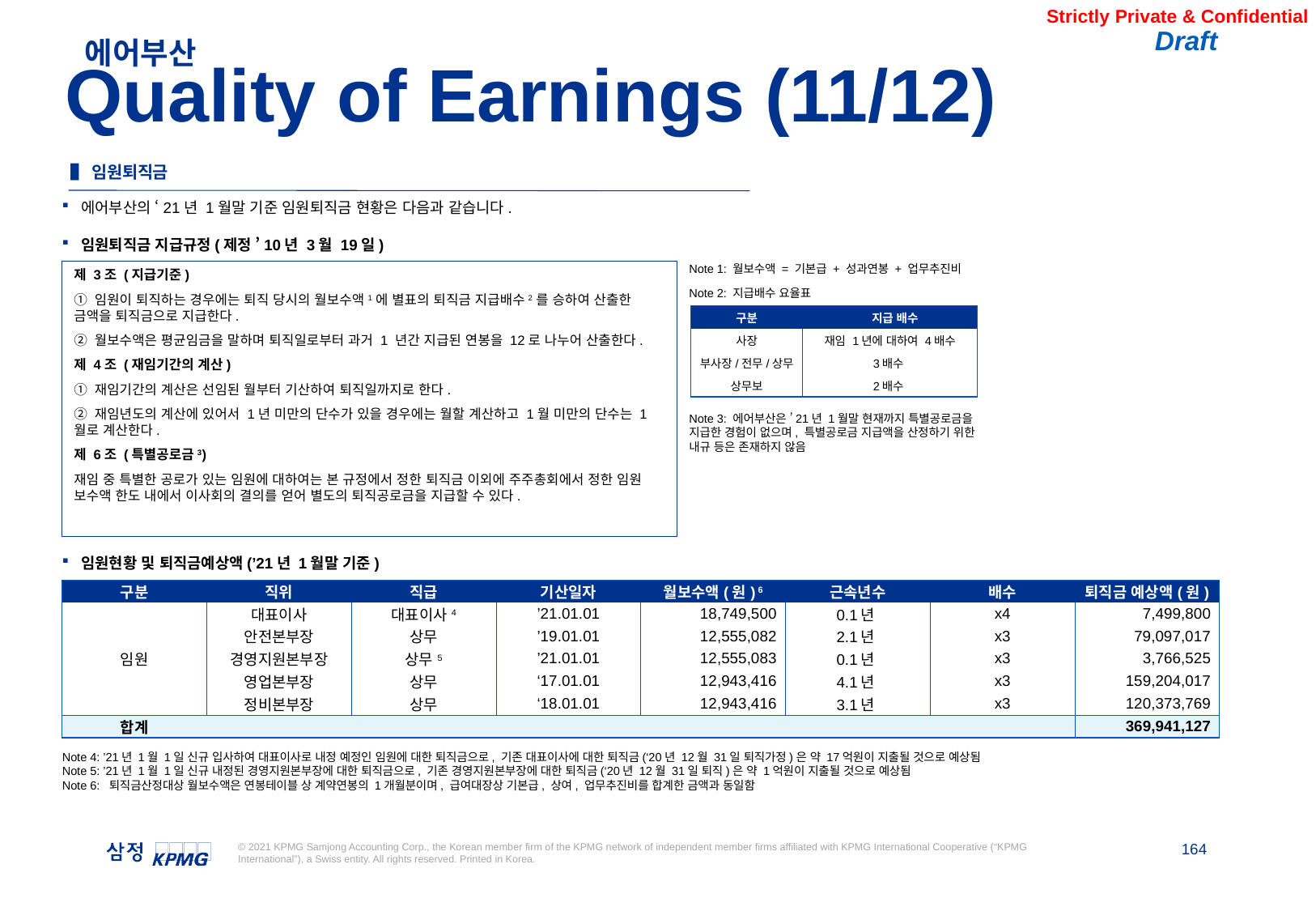

에어부산
Quality of Earnings (11/12)
▌임원퇴직금

에어부산의 ‘21년 1월말 기준 임원퇴직금 현황은 다음과 같습니다.
임원퇴직금 지급규정(제정 ’10년 3월 19일)
Note 1: 월보수액 = 기본급 + 성과연봉 + 업무추진비
Note 2: 지급배수 요율표

Note 3: 에어부산은 ’21년 1월말 현재까지 특별공로금을 지급한 경험이 없으며, 특별공로금 지급액을 산정하기 위한 내규 등은 존재하지 않음

제 3조 (지급기준)
① 임원이 퇴직하는 경우에는 퇴직 당시의 월보수액1에 별표의 퇴직금 지급배수2를 승하여 산출한 금액을 퇴직금으로 지급한다.
② 월보수액은 평균임금을 말하며 퇴직일로부터 과거 1 년간 지급된 연봉을 12로 나누어 산출한다.
제 4조 (재임기간의 계산)
① 재임기간의 계산은 선임된 월부터 기산하여 퇴직일까지로 한다.
② 재임년도의 계산에 있어서 1년 미만의 단수가 있을 경우에는 월할 계산하고 1월 미만의 단수는 1월로 계산한다.
제 6조 (특별공로금3)
재임 중 특별한 공로가 있는 임원에 대하여는 본 규정에서 정한 퇴직금 이외에 주주총회에서 정한 임원 보수액 한도 내에서 이사회의 결의를 얻어 별도의 퇴직공로금을 지급할 수 있다.
| 구분 | 지급 배수 |
| --- | --- |
| 사장 | 재임 1년에 대하여 4배수 |
| 부사장/전무/상무 | 3배수 |
| 상무보 | 2배수 |
임원현황 및 퇴직금예상액(’21년 1월말 기준)
| 구분 | 직위 | 직급 | 기산일자 | 월보수액(원) 6 | 근속년수 | 배수 | 퇴직금 예상액(원) |
| --- | --- | --- | --- | --- | --- | --- | --- |
| 임원 | 대표이사 | 대표이사4 | ’21.01.01 | 18,749,500 | 0.1년 | x4 | 7,499,800 |
|  | 안전본부장 | 상무 | ’19.01.01 | 12,555,082 | 2.1년 | x3 | 79,097,017 |
|  | 경영지원본부장 | 상무5 | ’21.01.01 | 12,555,083 | 0.1년 | x3 | 3,766,525 |
|  | 영업본부장 | 상무 | ‘17.01.01 | 12,943,416 | 4.1년 | x3 | 159,204,017 |
|  | 정비본부장 | 상무 | ‘18.01.01 | 12,943,416 | 3.1년 | x3 | 120,373,769 |
| 합계 |  |  |  |  |  |  | 369,941,127 |
Note 4: ’21년 1월 1일 신규 입사하여 대표이사로 내정 예정인 임원에 대한 퇴직금으로, 기존 대표이사에 대한 퇴직금(‘20년 12월 31일 퇴직가정)은 약 17억원이 지출될 것으로 예상됨
Note 5: ’21년 1월 1일 신규 내정된 경영지원본부장에 대한 퇴직금으로, 기존 경영지원본부장에 대한 퇴직금(‘20년 12월 31일 퇴직)은 약 1억원이 지출될 것으로 예상됨
Note 6:  퇴직금산정대상 월보수액은 연봉테이블 상 계약연봉의 1개월분이며, 급여대장상 기본급, 상여, 업무추진비를 합계한 금액과 동일함